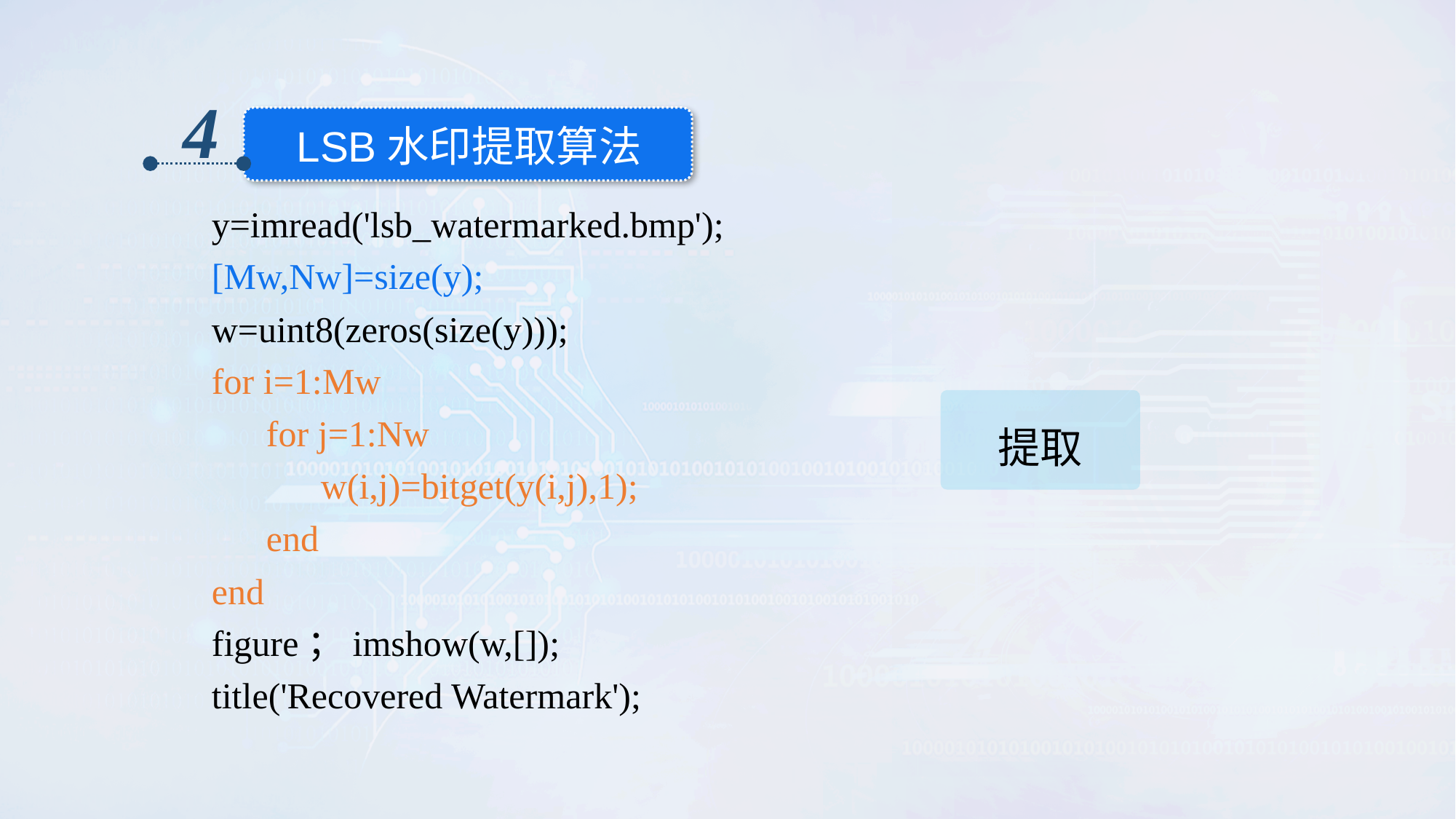

4

LSB水印提取算法
y=imread('lsb_watermarked.bmp');
[Mw,Nw]=size(y);
w=uint8(zeros(size(y)));
for i=1:Mw
      for j=1:Nw
            w(i,j)=bitget(y(i,j),1);
      end
end
figure；imshow(w,[]);
title('Recovered Watermark');

提取